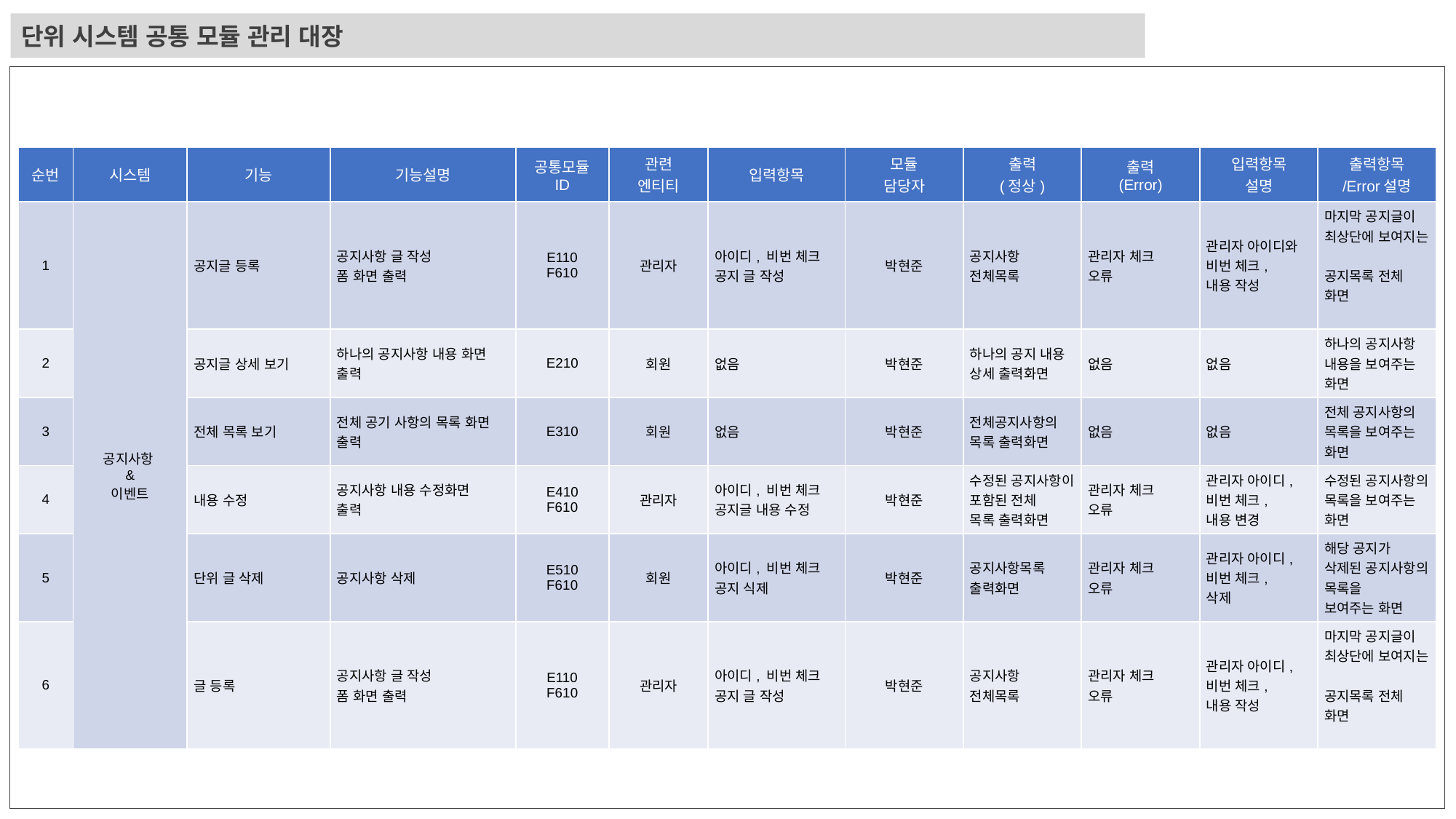

단위 시스템 공통 모듈 관리 대장

| 순번 | 시스템 | 기능 | 기능설명 | 공통모듈 ID | 관련 엔티티 | 입력항목 | 모듈 담당자 | 출력 (정상) | 출력 (Error) | 입력항목 설명 | 출력항목 /Error설명 |
| --- | --- | --- | --- | --- | --- | --- | --- | --- | --- | --- | --- |
| 1 | 공지사항 & 이벤트 | 공지글 등록 | 공지사항 글 작성 폼 화면 출력 | E110 F610 | 관리자 | 아이디, 비번 체크 공지 글 작성 | 박현준 | 공지사항 전체목록 | 관리자 체크 오류 | 관리자 아이디와 비번 체크, 내용 작성 | 마지막 공지글이 최상단에 보여지는 공지목록 전체 화면 |
| 2 |  | 공지글 상세 보기 | 하나의 공지사항 내용 화면 출력 | E210 | 회원 | 없음 | 박현준 | 하나의 공지 내용 상세 출력화면 | 없음 | 없음 | 하나의 공지사항 내용을 보여주는 화면 |
| 3 |  | 전체 목록 보기 | 전체 공기 사항의 목록 화면 출력 | E310 | 회원 | 없음 | 박현준 | 전체공지사항의 목록 출력화면 | 없음 | 없음 | 전체 공지사항의 목록을 보여주는 화면 |
| 4 |  | 내용 수정 | 공지사항 내용 수정화면 출력 | E410 F610 | 관리자 | 아이디, 비번 체크 공지글 내용 수정 | 박현준 | 수정된 공지사항이 포함된 전체 목록 출력화면 | 관리자 체크 오류 | 관리자 아이디, 비번 체크, 내용 변경 | 수정된 공지사항의 목록을 보여주는 화면 |
| 5 |  | 단위 글 삭제 | 공지사항 삭제 | E510 F610 | 회원 | 아이디, 비번 체크 공지 식제 | 박현준 | 공지사항목록 출력화면 | 관리자 체크 오류 | 관리자 아이디, 비번 체크, 삭제 | 해당 공지가 삭제된 공지사항의 목록을 보여주는 화면 |
| 6 |  | 글 등록 | 공지사항 글 작성 폼 화면 출력 | E110 F610 | 관리자 | 아이디, 비번 체크 공지 글 작성 | 박현준 | 공지사항 전체목록 | 관리자 체크 오류 | 관리자 아이디, 비번 체크, 내용 작성 | 마지막 공지글이 최상단에 보여지는 공지목록 전체 화면 |